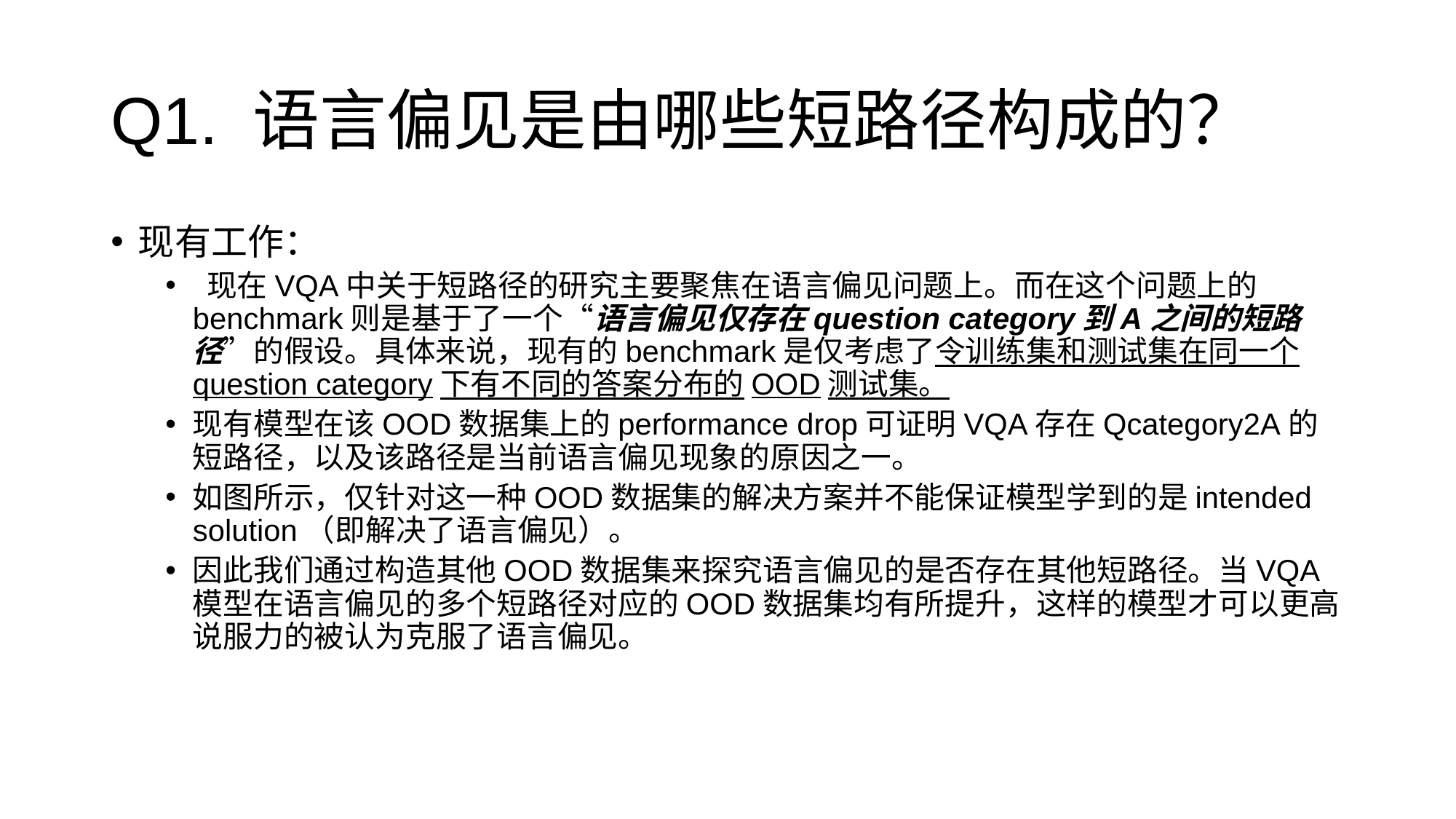

# Q1. 语言偏见是由哪些短路径构成的？
现有工作：
 现在VQA中关于短路径的研究主要聚焦在语言偏见问题上。而在这个问题上的benchmark则是基于了一个“语言偏见仅存在question category到A之间的短路径”的假设。具体来说，现有的benchmark是仅考虑了令训练集和测试集在同一个question category下有不同的答案分布的OOD测试集。
现有模型在该OOD数据集上的performance drop可证明VQA存在Qcategory2A的短路径，以及该路径是当前语言偏见现象的原因之一。
如图所示，仅针对这一种OOD数据集的解决方案并不能保证模型学到的是intended solution（即解决了语言偏见）。
因此我们通过构造其他OOD数据集来探究语言偏见的是否存在其他短路径。当VQA模型在语言偏见的多个短路径对应的OOD数据集均有所提升，这样的模型才可以更高说服力的被认为克服了语言偏见。